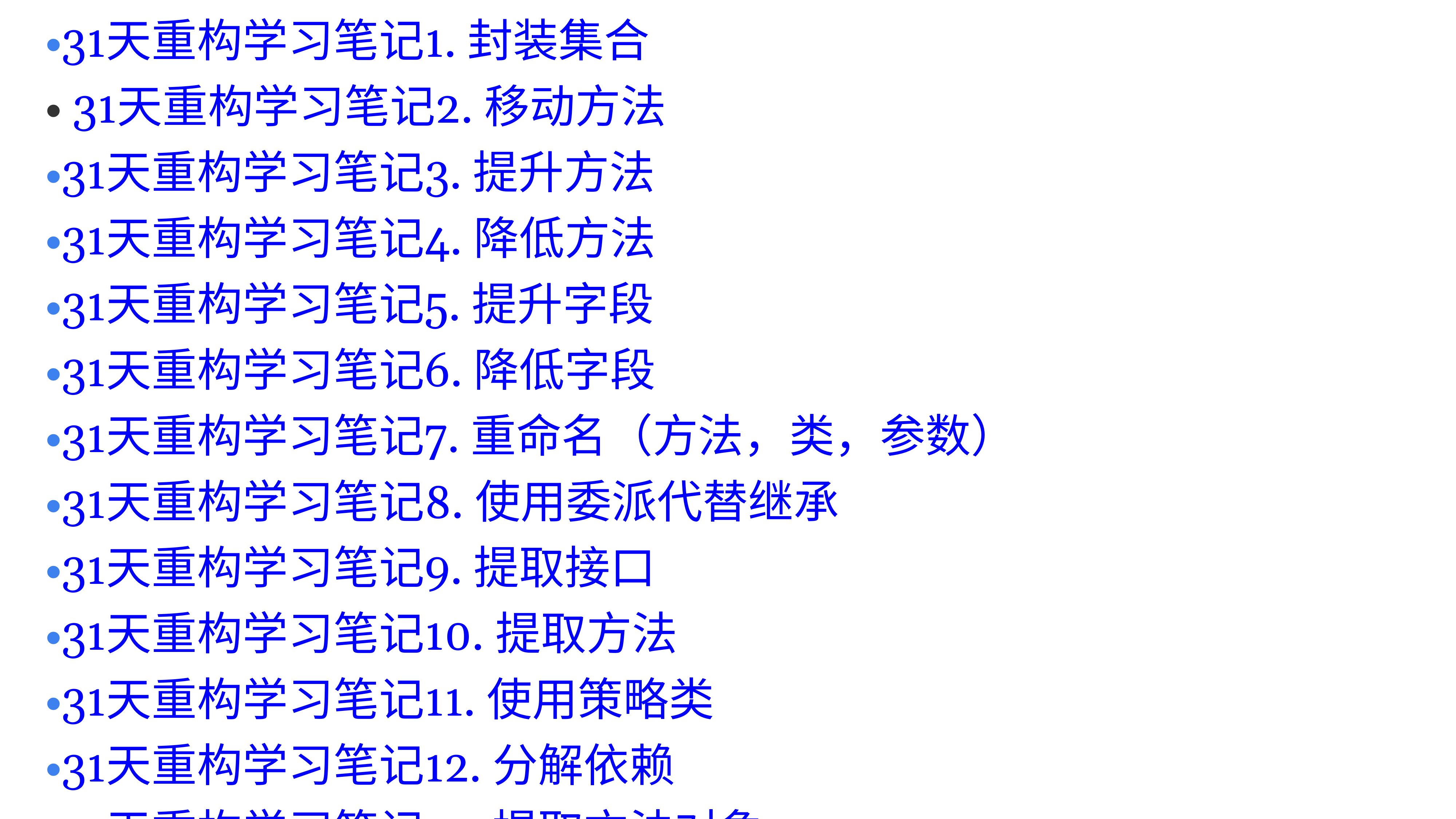

31天重构学习笔记1. 封装集合
 31天重构学习笔记2. 移动方法
31天重构学习笔记3. 提升方法
31天重构学习笔记4. 降低方法
31天重构学习笔记5. 提升字段
31天重构学习笔记6. 降低字段
31天重构学习笔记7. 重命名（方法，类，参数）
31天重构学习笔记8. 使用委派代替继承
31天重构学习笔记9. 提取接口
31天重构学习笔记10. 提取方法
31天重构学习笔记11. 使用策略类
31天重构学习笔记12. 分解依赖
31天重构学习笔记13. 提取方法对象
31天重构学习笔记14. 分离职责